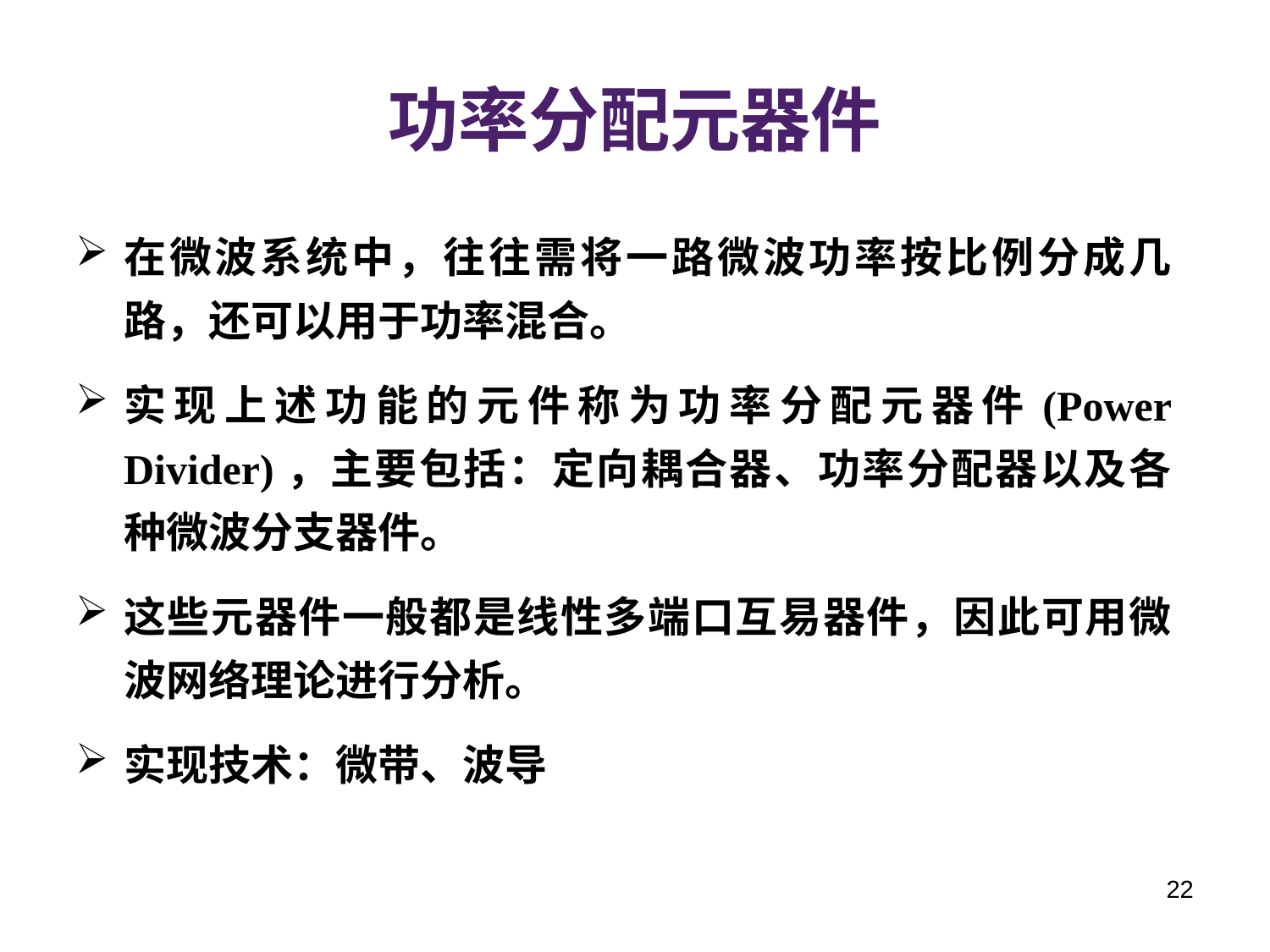

# 功率分配元器件
在微波系统中，往往需将一路微波功率按比例分成几路，还可以用于功率混合。
实现上述功能的元件称为功率分配元器件(Power Divider)，主要包括：定向耦合器、功率分配器以及各种微波分支器件。
这些元器件一般都是线性多端口互易器件，因此可用微波网络理论进行分析。
实现技术：微带、波导
22